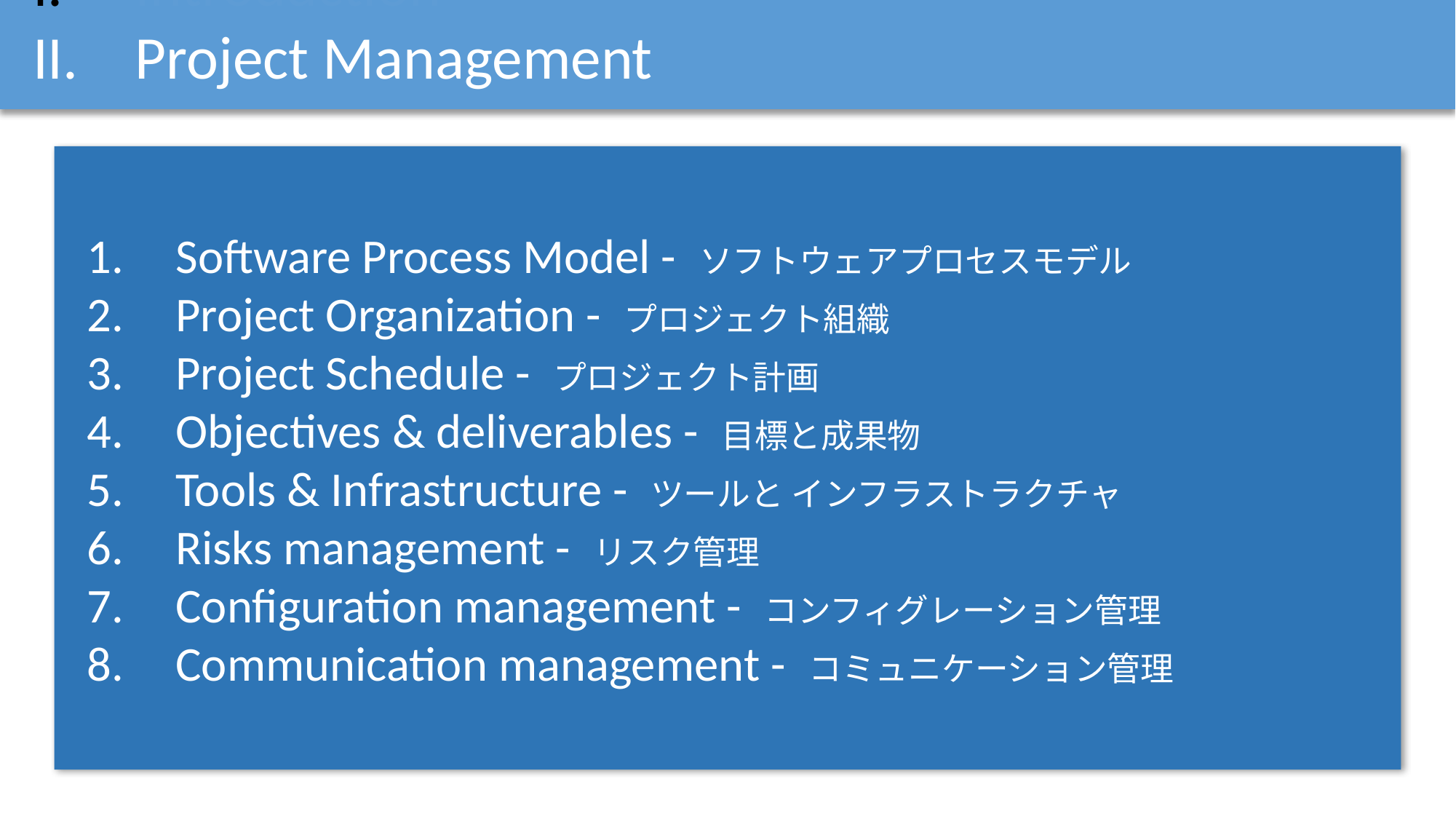

Introduction
Project Management

Software Process Model - ソフトウェアプロセスモデル
Project Organization - プロジェクト組織
Project Schedule - プロジェクト計画
Objectives & deliverables - 目標と成果物
Tools & Infrastructure - ツールと インフラストラクチャ
Risks management - リスク管理
Configuration management - コンフィグレーション管理
Communication management - コミュニケーション管理